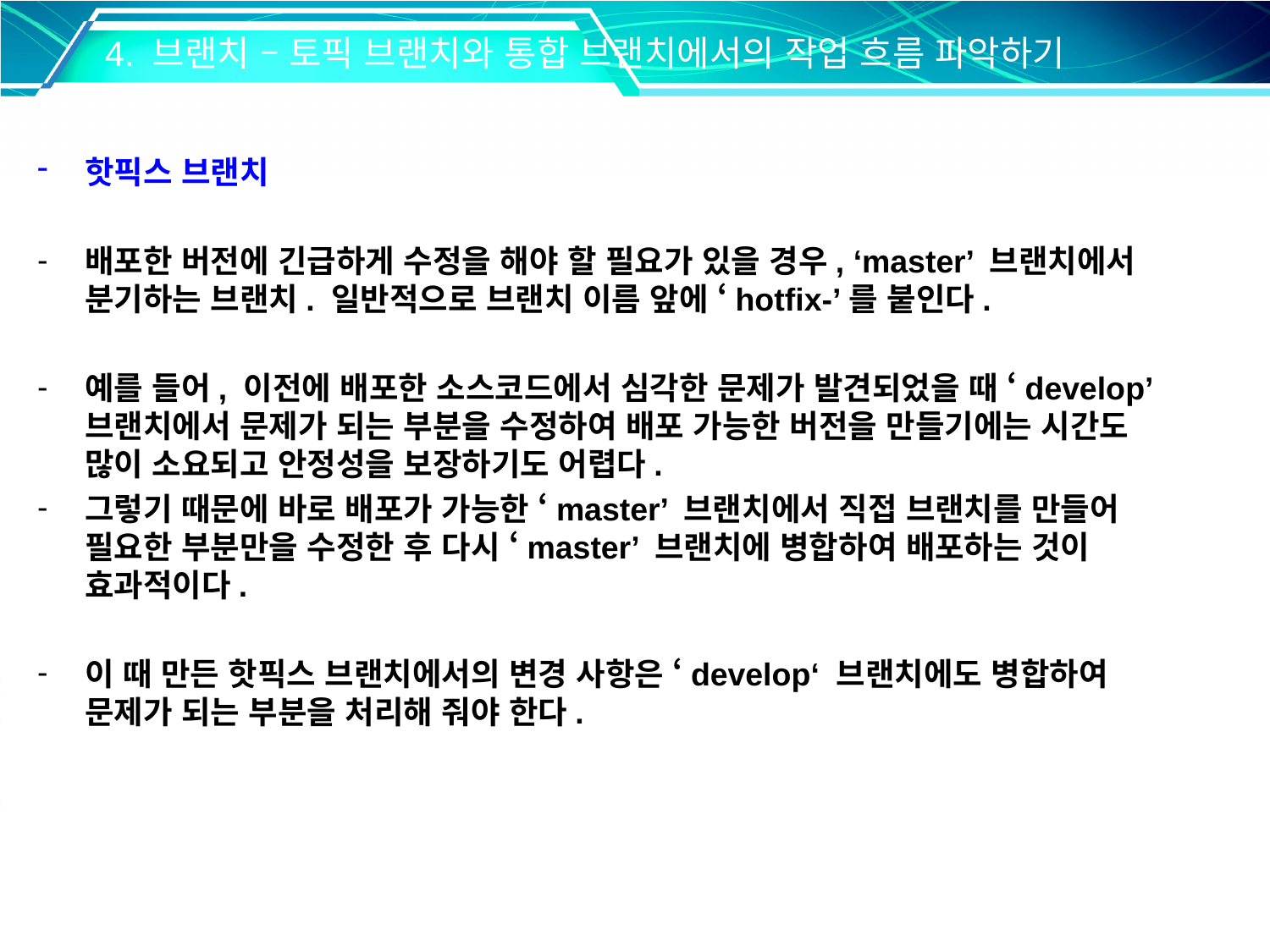

4. 브랜치 – 토픽 브랜치와 통합 브랜치에서의 작업 흐름 파악하기
핫픽스 브랜치

배포한 버전에 긴급하게 수정을 해야 할 필요가 있을 경우, ‘master’ 브랜치에서 분기하는 브랜치. 일반적으로 브랜치 이름 앞에 ‘hotfix-’를 붙인다.

예를 들어, 이전에 배포한 소스코드에서 심각한 문제가 발견되었을 때 ‘develop’ 브랜치에서 문제가 되는 부분을 수정하여 배포 가능한 버전을 만들기에는 시간도 많이 소요되고 안정성을 보장하기도 어렵다.
그렇기 때문에 바로 배포가 가능한 ‘master’ 브랜치에서 직접 브랜치를 만들어 필요한 부분만을 수정한 후 다시 ‘master’ 브랜치에 병합하여 배포하는 것이 효과적이다.

이 때 만든 핫픽스 브랜치에서의 변경 사항은 ‘develop‘ 브랜치에도 병합하여 문제가 되는 부분을 처리해 줘야 한다.